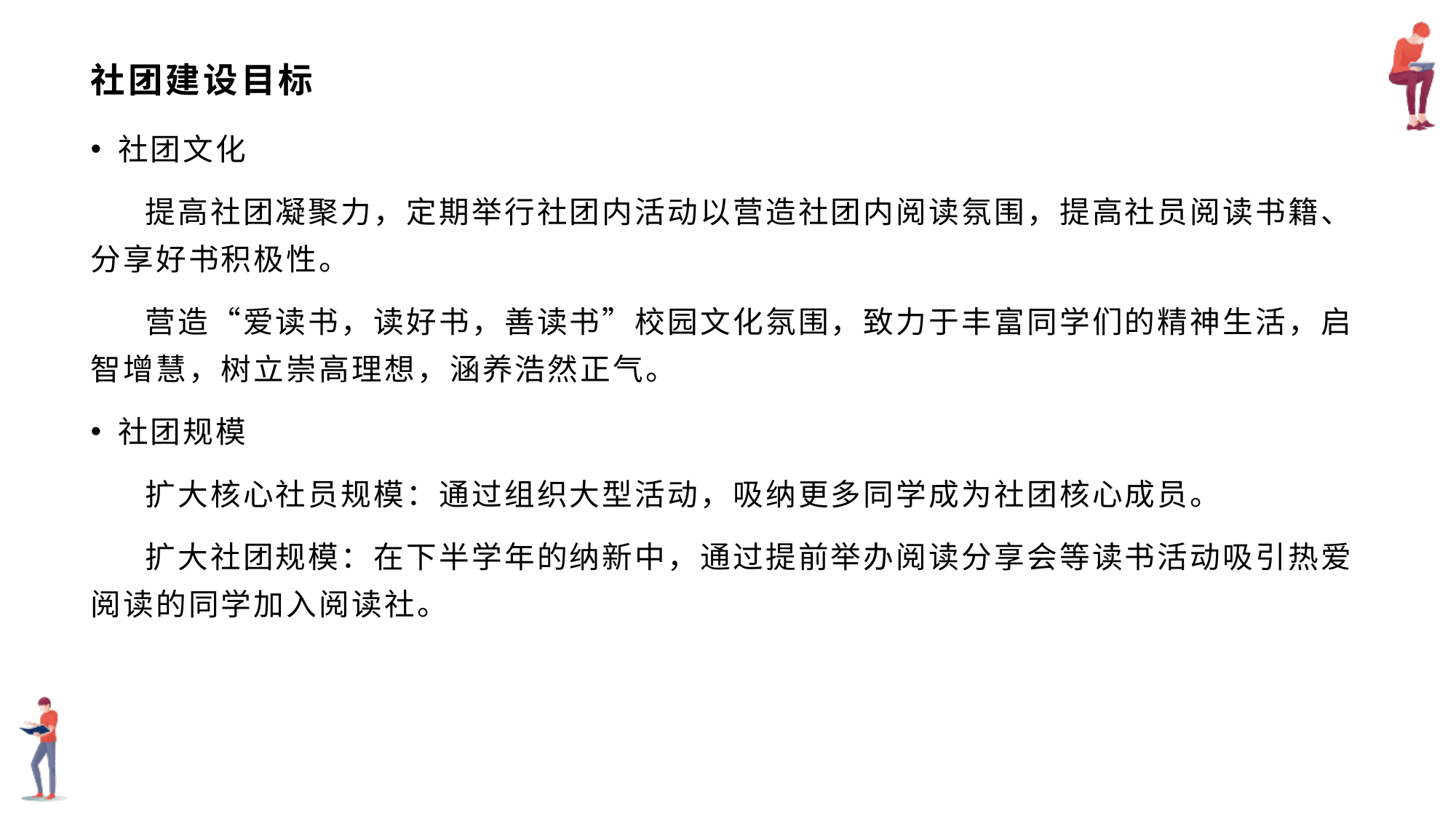

# 社团建设目标
社团文化
提高社团凝聚力，定期举行社团内活动以营造社团内阅读氛围，提高社员阅读书籍、分享好书积极性。
营造“爱读书，读好书，善读书”校园文化氛围，致力于丰富同学们的精神生活，启智增慧，树立崇高理想，涵养浩然正气。
社团规模
扩大核心社员规模：通过组织大型活动，吸纳更多同学成为社团核心成员。
扩大社团规模：在下半学年的纳新中，通过提前举办阅读分享会等读书活动吸引热爱阅读的同学加入阅读社。